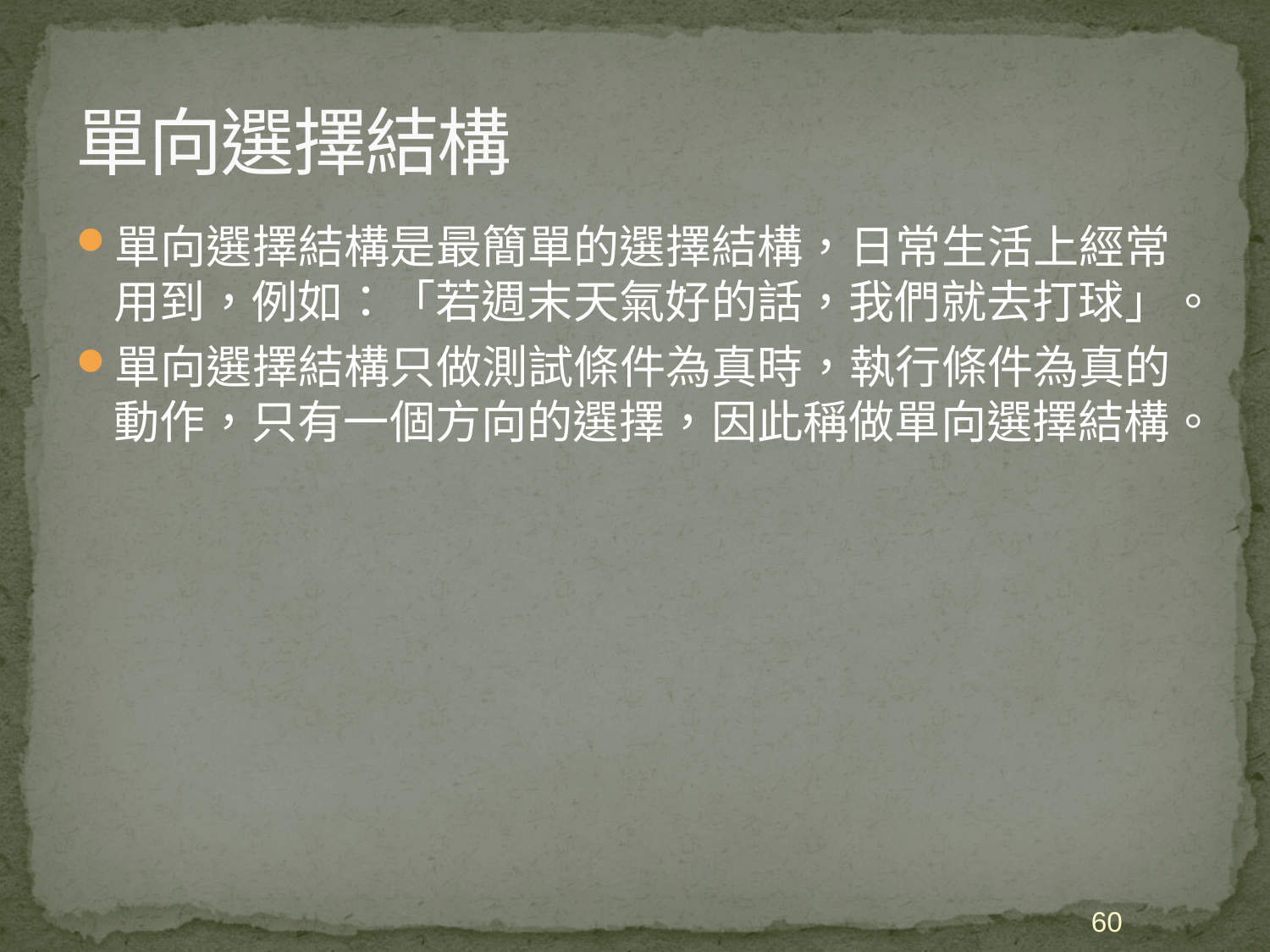

# 單向選擇結構
單向選擇結構是最簡單的選擇結構，日常生活上經常用到，例如：「若週末天氣好的話，我們就去打球」。
單向選擇結構只做測試條件為真時，執行條件為真的動作，只有一個方向的選擇，因此稱做單向選擇結構。
60